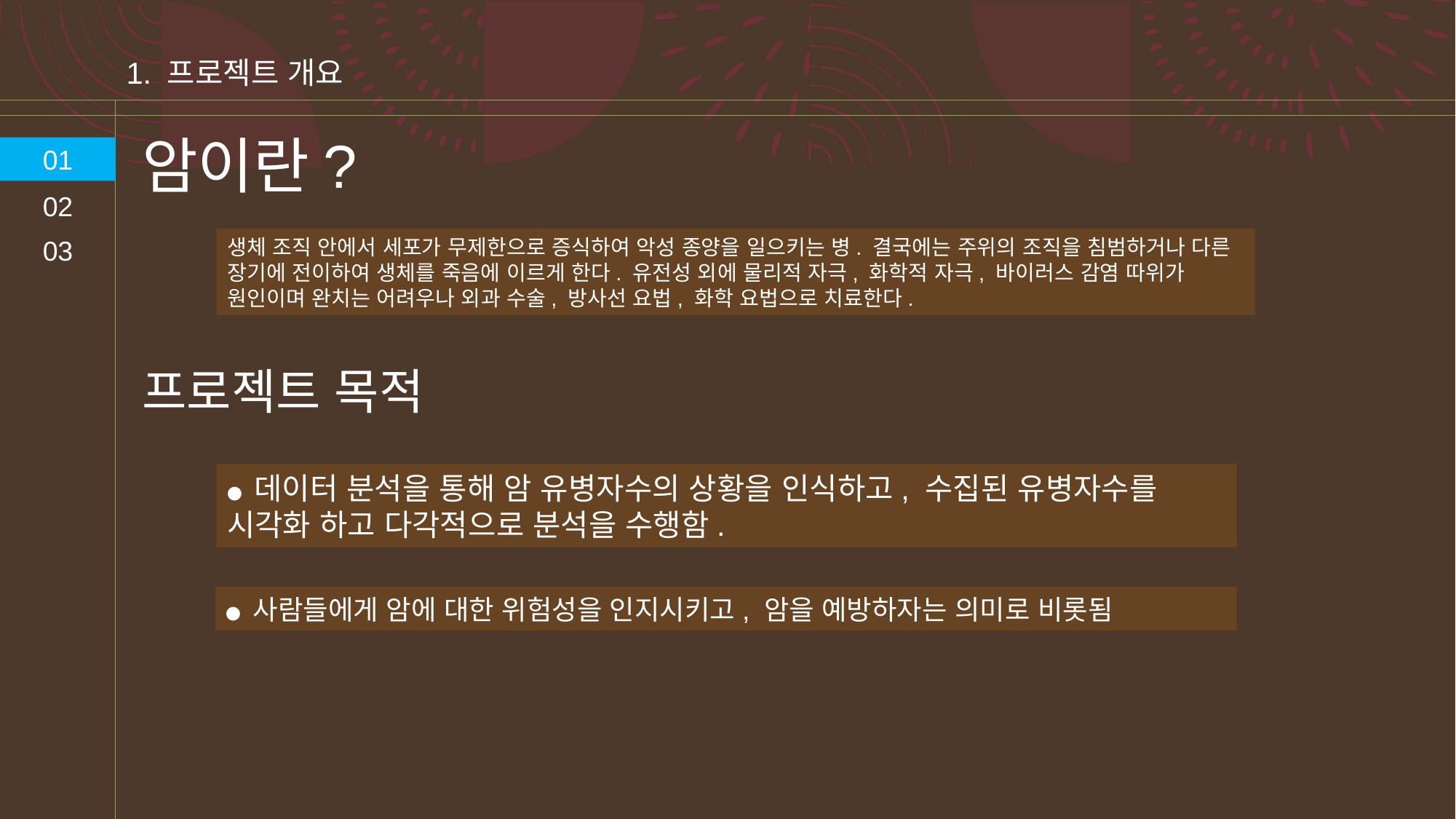

1. 프로젝트 개요
암이란?
01
02
생체 조직 안에서 세포가 무제한으로 증식하여 악성 종양을 일으키는 병. 결국에는 주위의 조직을 침범하거나 다른 장기에 전이하여 생체를 죽음에 이르게 한다. 유전성 외에 물리적 자극, 화학적 자극, 바이러스 감염 따위가 원인이며 완치는 어려우나 외과 수술, 방사선 요법, 화학 요법으로 치료한다.
03
프로젝트 목적
●  데이터 분석을 통해 암 유병자수의 상황을 인식하고, 수집된 유병자수를 시각화 하고 다각적으로 분석을 수행함.
●  사람들에게 암에 대한 위험성을 인지시키고, 암을 예방하자는 의미로 비롯됨